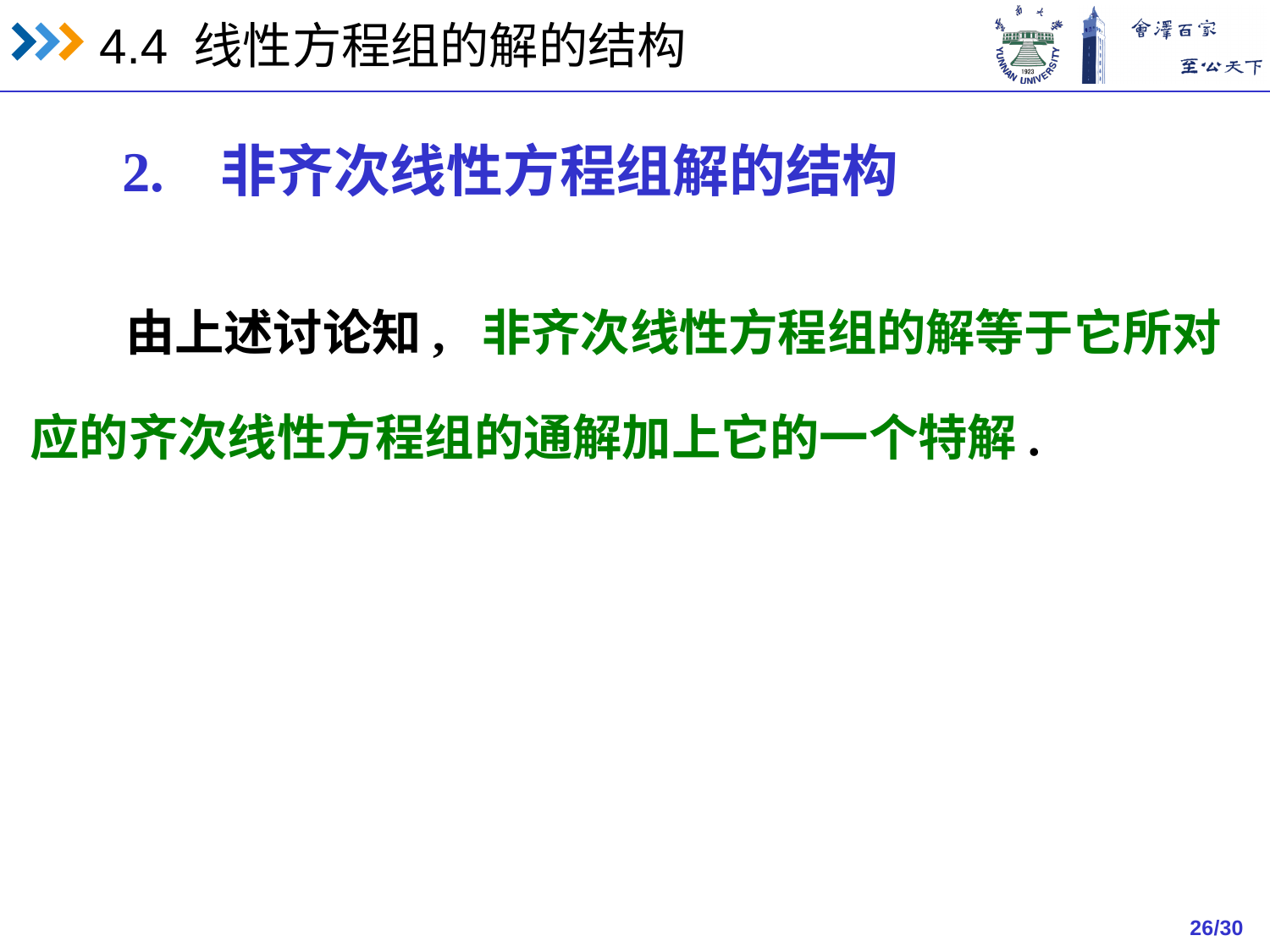

2.   非齐次线性方程组解的结构
由上述讨论知,  非齐次线性方程组的解等于它所对
应的齐次线性方程组的通解加上它的一个特解.